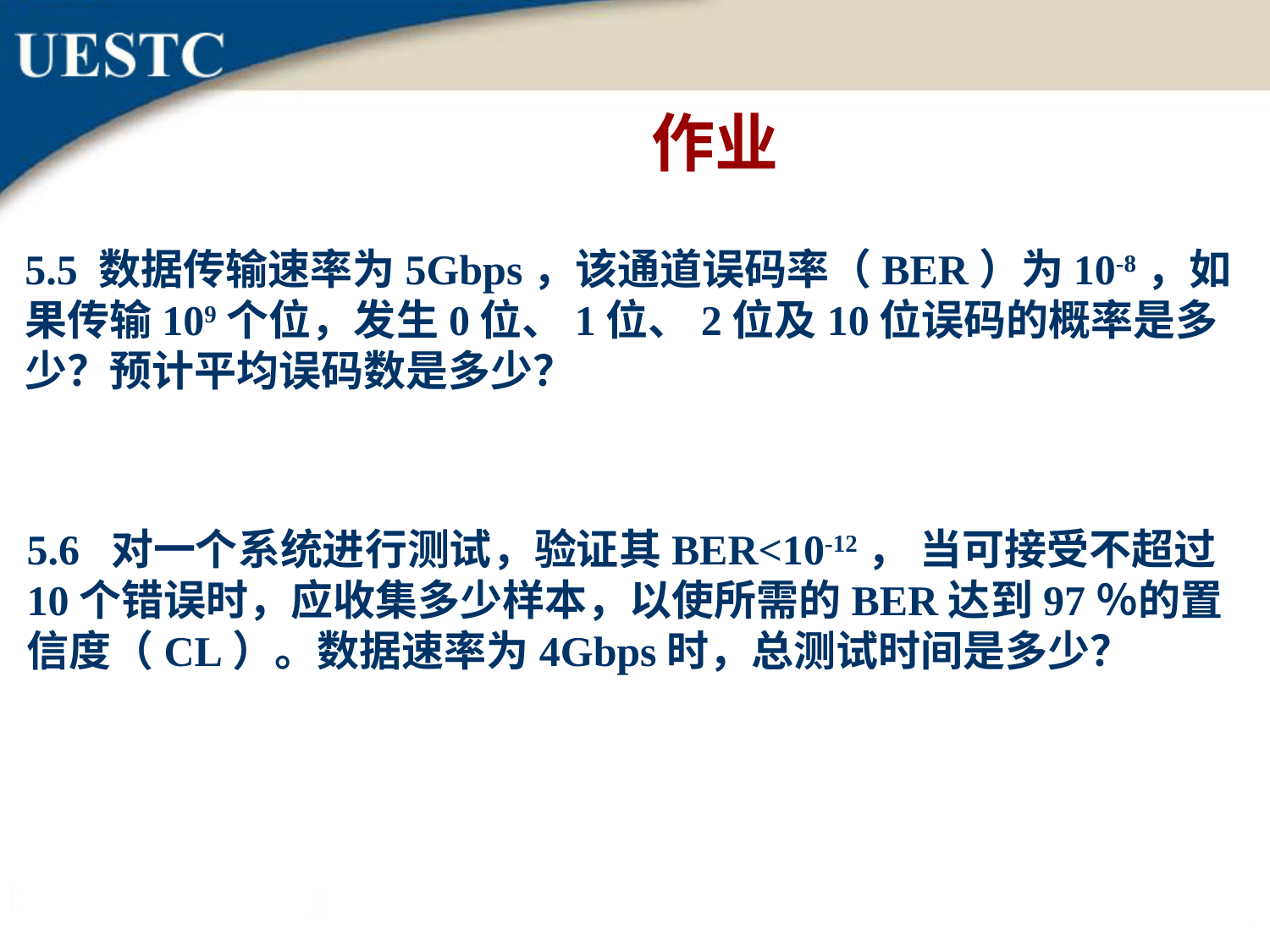

作业
5.5 数据传输速率为5Gbps，该通道误码率（BER）为10-8，如果传输109个位，发生0位、1位、2位及10位误码的概率是多少？预计平均误码数是多少？
5.6  对一个系统进行测试，验证其BER<10-12， 当可接受不超过10个错误时，应收集多少样本，以使所需的BER达到97％的置信度（CL）。数据速率为4Gbps时，总测试时间是多少？